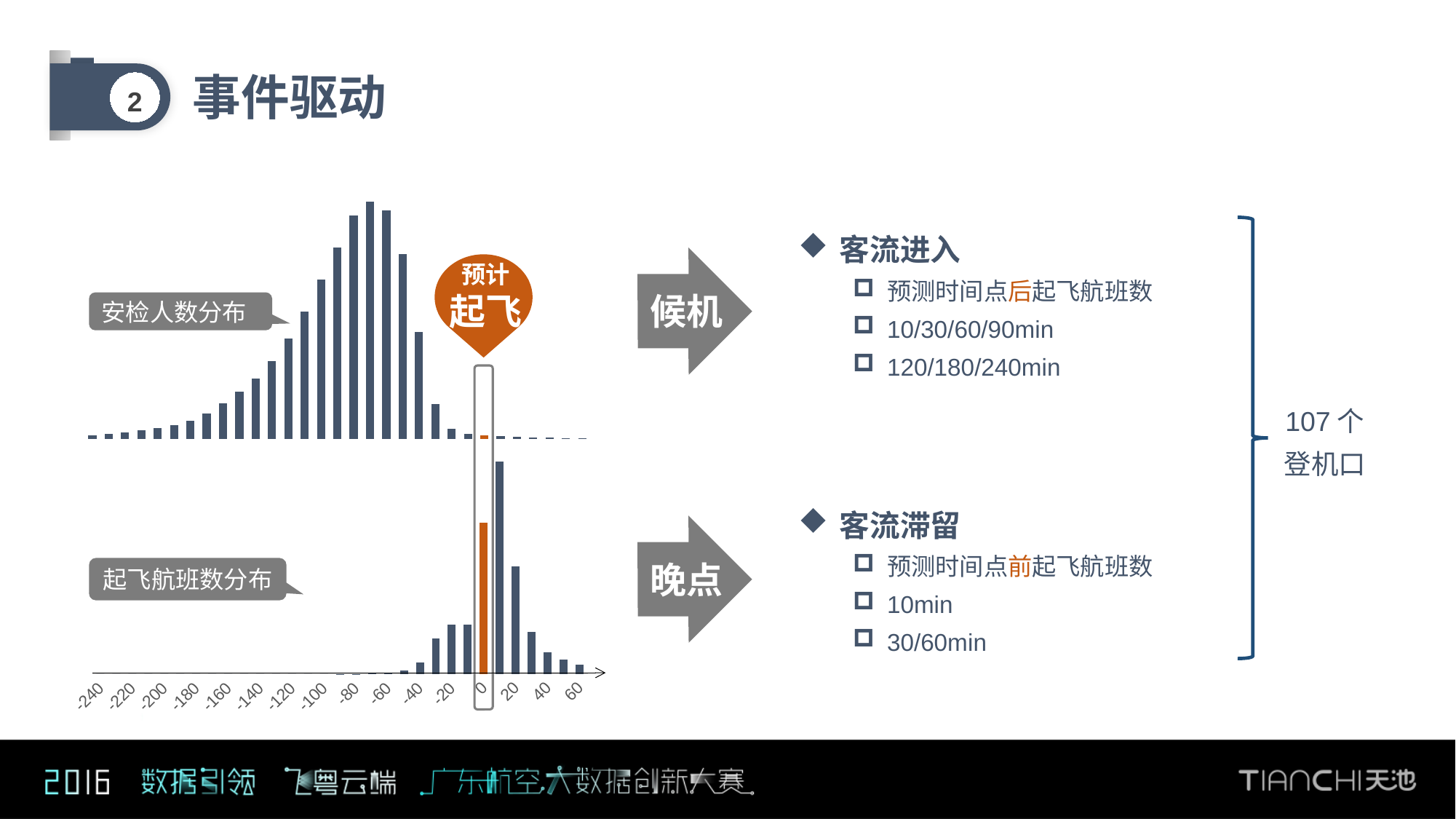

事件驱动
2

### Chart

| Category |  |
|---|---|
| -240.0 | 3140.0 |
| -230.0 | 3768.0 |
| -220.0 | 4928.0 |
| -210.0 | 6673.0 |
| -200.0 | 8113.0 |
| -190.0 | 10644.0 |
| -180.0 | 13465.0 |
| -170.0 | 18982.0 |
| -160.0 | 26387.0 |
| -150.0 | 35044.0 |
| -140.0 | 45055.0 |
| -130.0 | 57681.0 |
| -120.0 | 74354.0 |
| -110.0 | 94613.0 |
| -100.0 | 118390.0 |
| -90.0 | 142155.0 |
| -80.0 | 165484.0 |
| -70.0 | 175694.0 |
| -60.0 | 169257.0 |
| -50.0 | 136947.0 |
| -40.0 | 79477.0 |
| -30.0 | 25834.0 |
| -20.0 | 7570.0 |
| -10.0 | 4009.0 |
| 0.0 | 2963.0 |
| 10.0 | 2356.0 |
| 20.0 | 2062.0 |
| 30.0 | 1533.0 |
| 40.0 | 1095.0 |
| 50.0 | 735.0 |
| 60.0 | 818.0 |
客流进入
预测时间点后起飞航班数
10/30/60/90min
120/180/240min
客流滞留
预测时间点前起飞航班数
10min
30/60min

预计
起飞
安检人数分布

### Chart

| Category |  |
|---|---|
| -240.0 | 0.0 |
| -230.0 | 0.0 |
| -220.0 | 0.0 |
| -210.0 | 0.0 |
| -200.0 | 0.0 |
| -190.0 | 0.0 |
| -180.0 | 0.0 |
| -170.0 | 0.0 |
| -160.0 | 0.0 |
| -150.0 | 0.0 |
| -140.0 | 0.0 |
| -130.0 | 0.0 |
| -120.0 | 0.0 |
| -110.0 | 0.0 |
| -100.0 | 0.0 |
| -90.0 | 1.0 |
| -80.0 | 2.0 |
| -70.0 | 7.0 |
| -60.0 | 11.0 |
| -50.0 | 91.0 |
| -40.0 | 318.0 |
| -30.0 | 973.0 |
| -20.0 | 1348.0 |
| -10.0 | 1339.0 |
| 0.0 | 4125.0 |
| 10.0 | 5794.0 |
| 20.0 | 2924.0 |
| 30.0 | 1137.0 |
| 40.0 | 589.0 |
| 50.0 | 383.0 |
| 60.0 | 252.0 |
起飞航班数分布

候机
晚点

107个
登机口